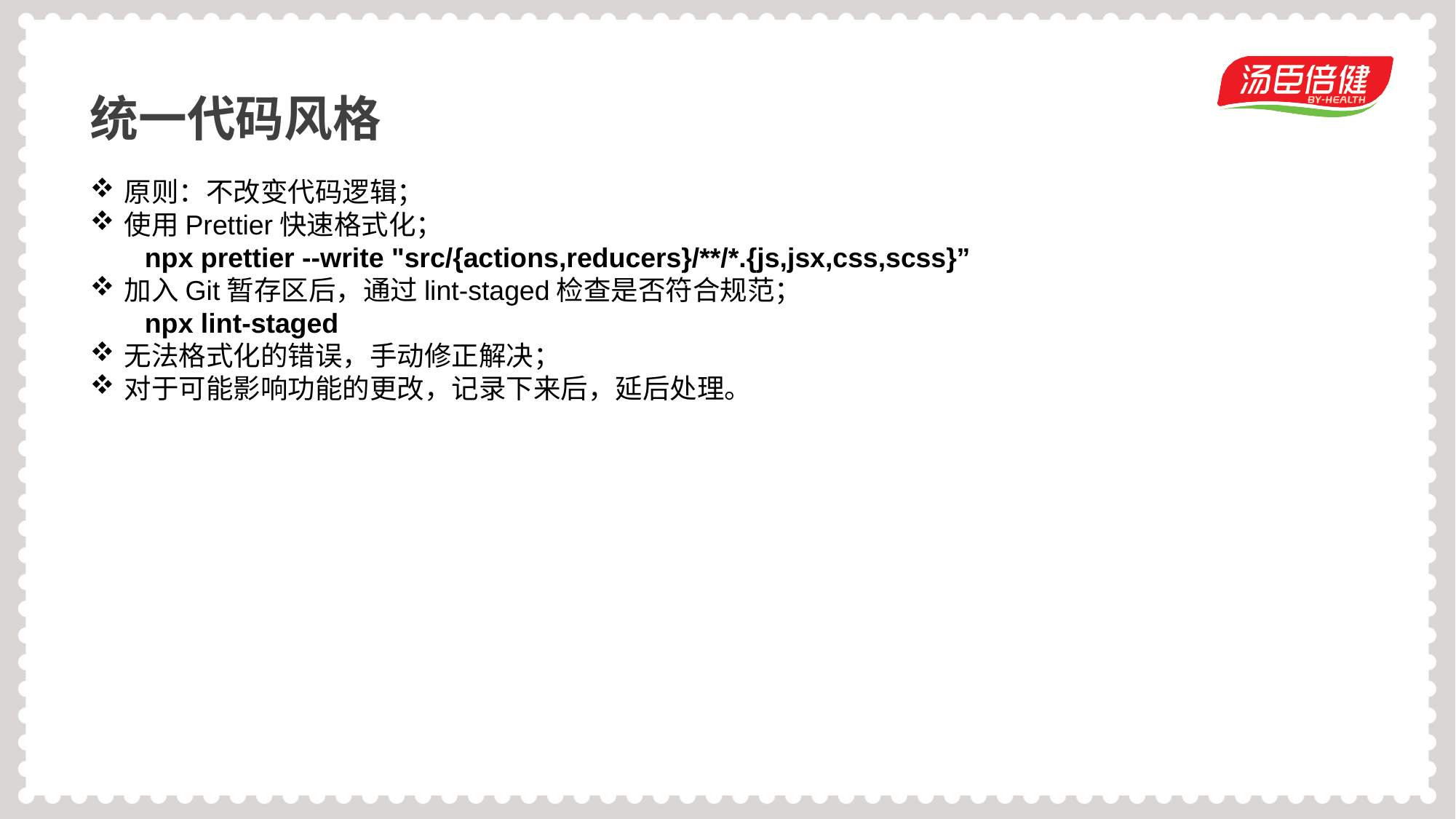

统一代码风格
原则：不改变代码逻辑；
使用Prettier快速格式化；
npx prettier --write "src/{actions,reducers}/**/*.{js,jsx,css,scss}”
加入Git暂存区后，通过lint-staged检查是否符合规范；
npx lint-staged
无法格式化的错误，手动修正解决；
对于可能影响功能的更改，记录下来后，延后处理。